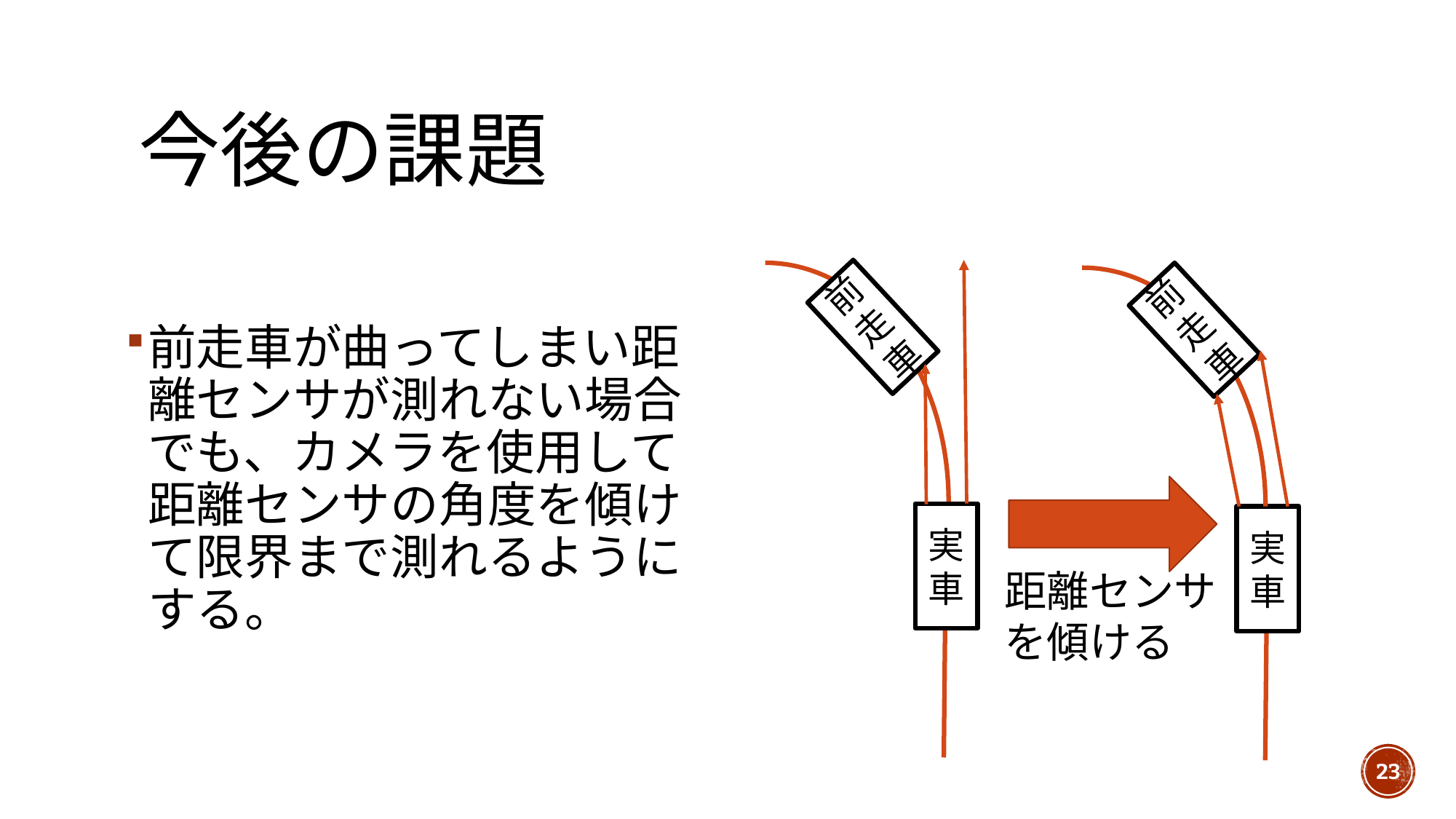

# 今後の課題

前走車
前走車

前走車が曲ってしまい距離センサが測れない場合でも、カメラを使用して距離センサの角度を傾けて限界まで測れるようにする。

実車
実車
距離センサを傾ける
23